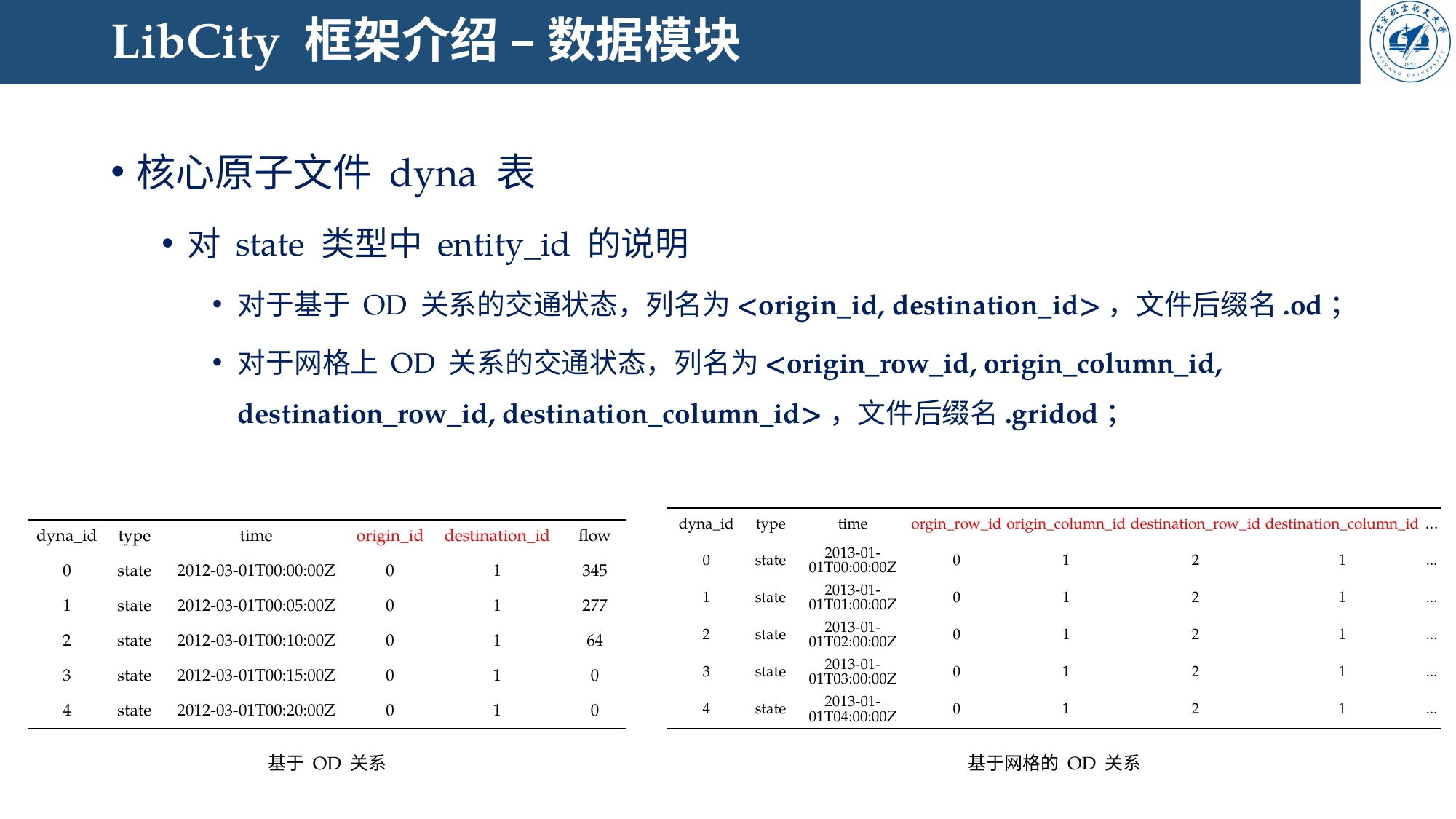

# LibCity 框架介绍 – 数据模块
核心原子文件 dyna 表
对 state 类型中 entity_id 的说明
对于基于 OD 关系的交通状态，列名为<origin_id, destination_id>，文件后缀名.od；
对于网格上 OD 关系的交通状态，列名为<origin_row_id, origin_column_id, destination_row_id, destination_column_id>，文件后缀名.gridod；
| dyna\_id | type | time | orgin\_row\_id | origin\_column\_id | destination\_row\_id | destination\_column\_id | … |
| --- | --- | --- | --- | --- | --- | --- | --- |
| 0 | state | 2013-01-01T00:00:00Z | 0 | 1 | 2 | 1 | ... |
| 1 | state | 2013-01-01T01:00:00Z | 0 | 1 | 2 | 1 | ... |
| 2 | state | 2013-01-01T02:00:00Z | 0 | 1 | 2 | 1 | ... |
| 3 | state | 2013-01-01T03:00:00Z | 0 | 1 | 2 | 1 | ... |
| 4 | state | 2013-01-01T04:00:00Z | 0 | 1 | 2 | 1 | ... |
| dyna\_id | type | time | origin\_id | destination\_id | flow |
| --- | --- | --- | --- | --- | --- |
| 0 | state | 2012-03-01T00:00:00Z | 0 | 1 | 345 |
| 1 | state | 2012-03-01T00:05:00Z | 0 | 1 | 277 |
| 2 | state | 2012-03-01T00:10:00Z | 0 | 1 | 64 |
| 3 | state | 2012-03-01T00:15:00Z | 0 | 1 | 0 |
| 4 | state | 2012-03-01T00:20:00Z | 0 | 1 | 0 |
基于网格的 OD 关系
基于 OD 关系